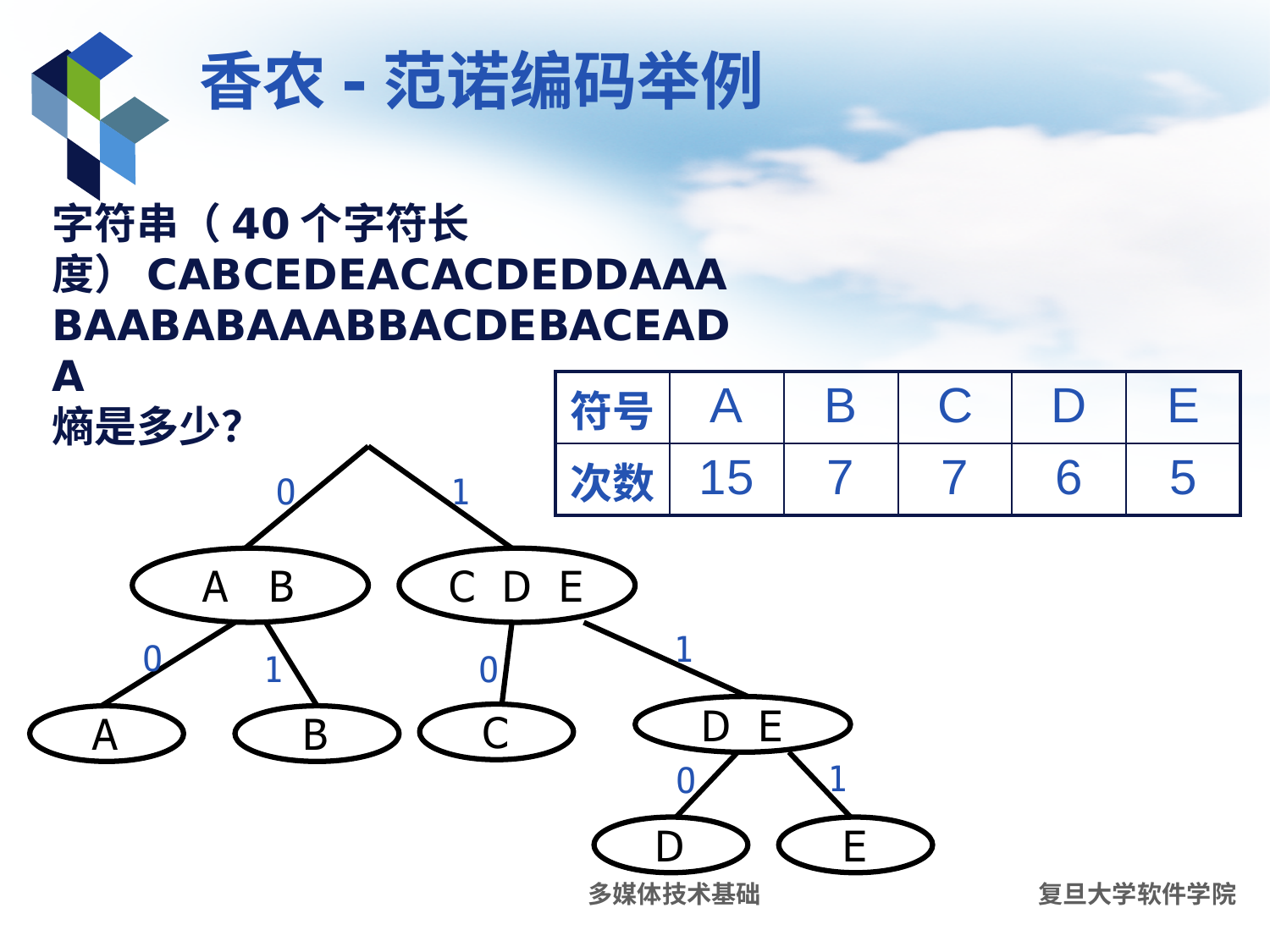

# 香农-范诺编码举例
字符串（40个字符长度）cabcedeacacdeddaaabaababaaabbacdebaceada
熵是多少？
| 符号 | A | B | C | D | E |
| --- | --- | --- | --- | --- | --- |
| 次数 | 15 | 7 | 7 | 6 | 5 |

A   B
C  D  E

D  E
C
A
B

D
E
0
1
1
0
1
0
1
0
多媒体技术基础